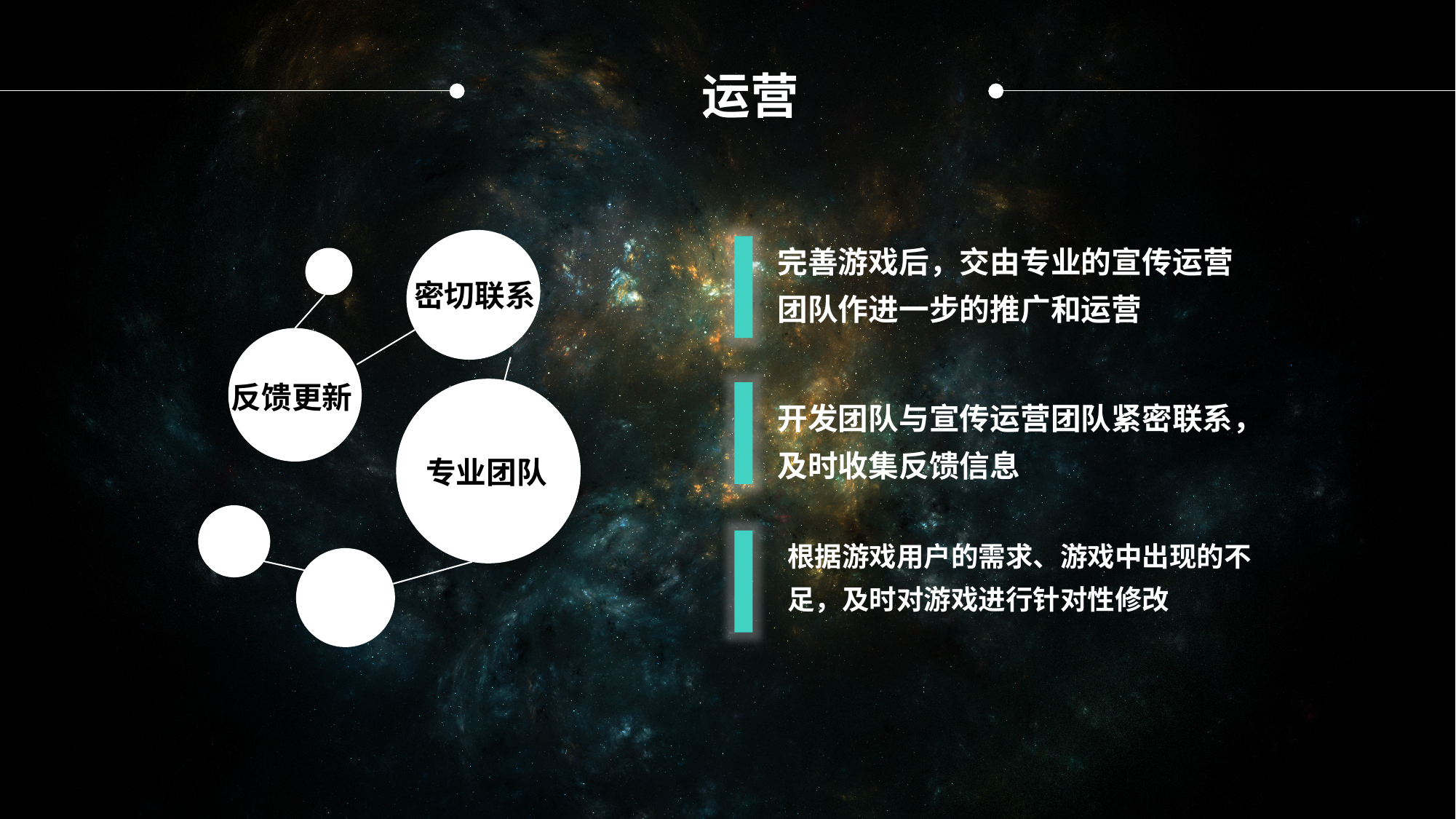

运营
完善游戏后，交由专业的宣传运营团队作进一步的推广和运营

密切联系

反馈更新

开发团队与宣传运营团队紧密联系，及时收集反馈信息
专业团队

根据游戏用户的需求、游戏中出现的不足，及时对游戏进行针对性修改